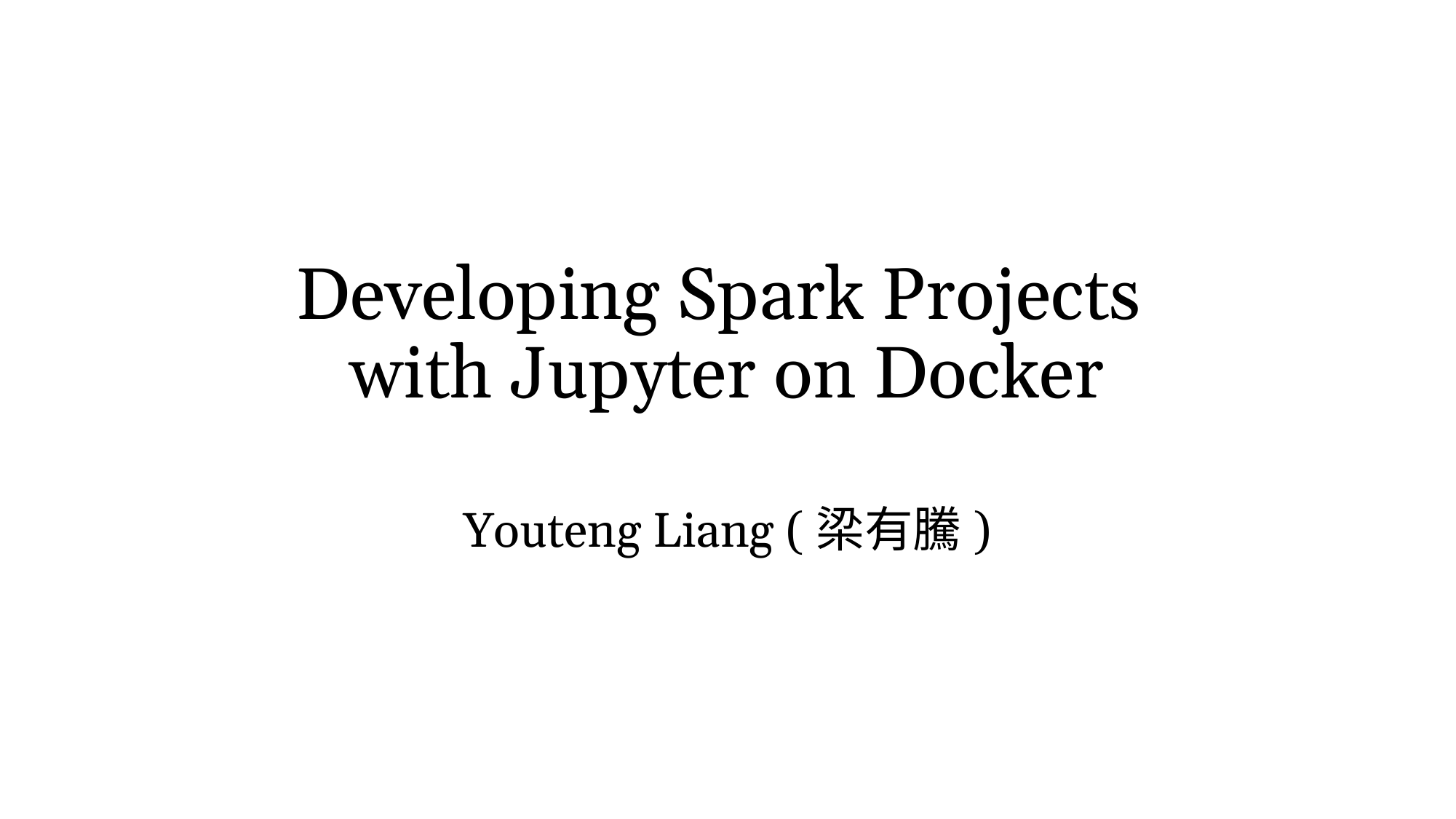

# Developing Spark Projects with Jupyter on Docker
Youteng Liang (梁有騰)